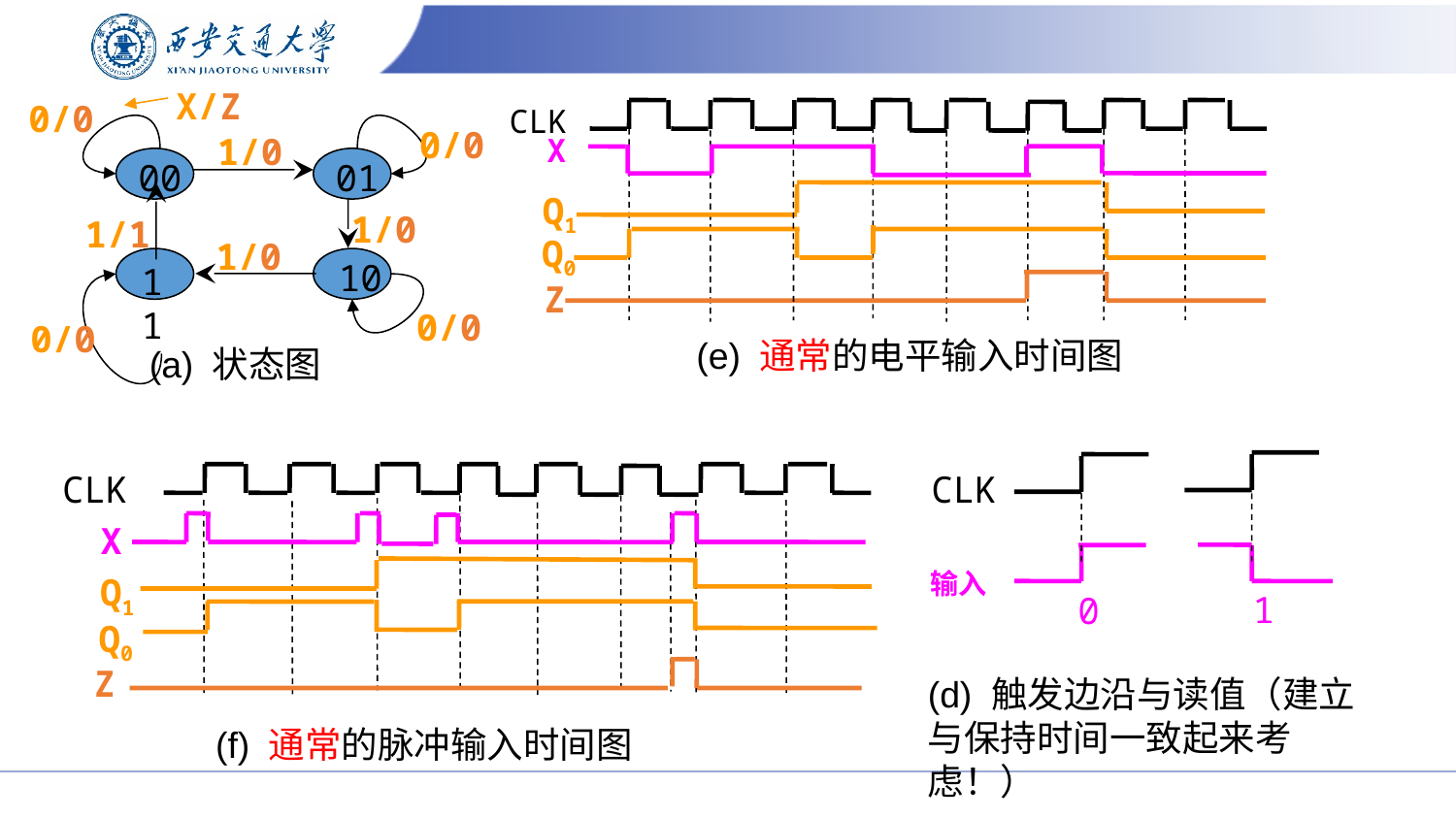

X/Z
0/0

0/0
1/0

00

01

1/0
1/1

1/0

10
11

0/0
0/0
(a) 状态图

CLK
  X

Q1

Q0

 Z

(e) 通常的电平输入时间图

CLK

输入
1

0
(d) 触发边沿与读值（建立与保持时间一致起来考虑！）
CLK

X

Q1

Q0

 Z

(f) 通常的脉冲输入时间图